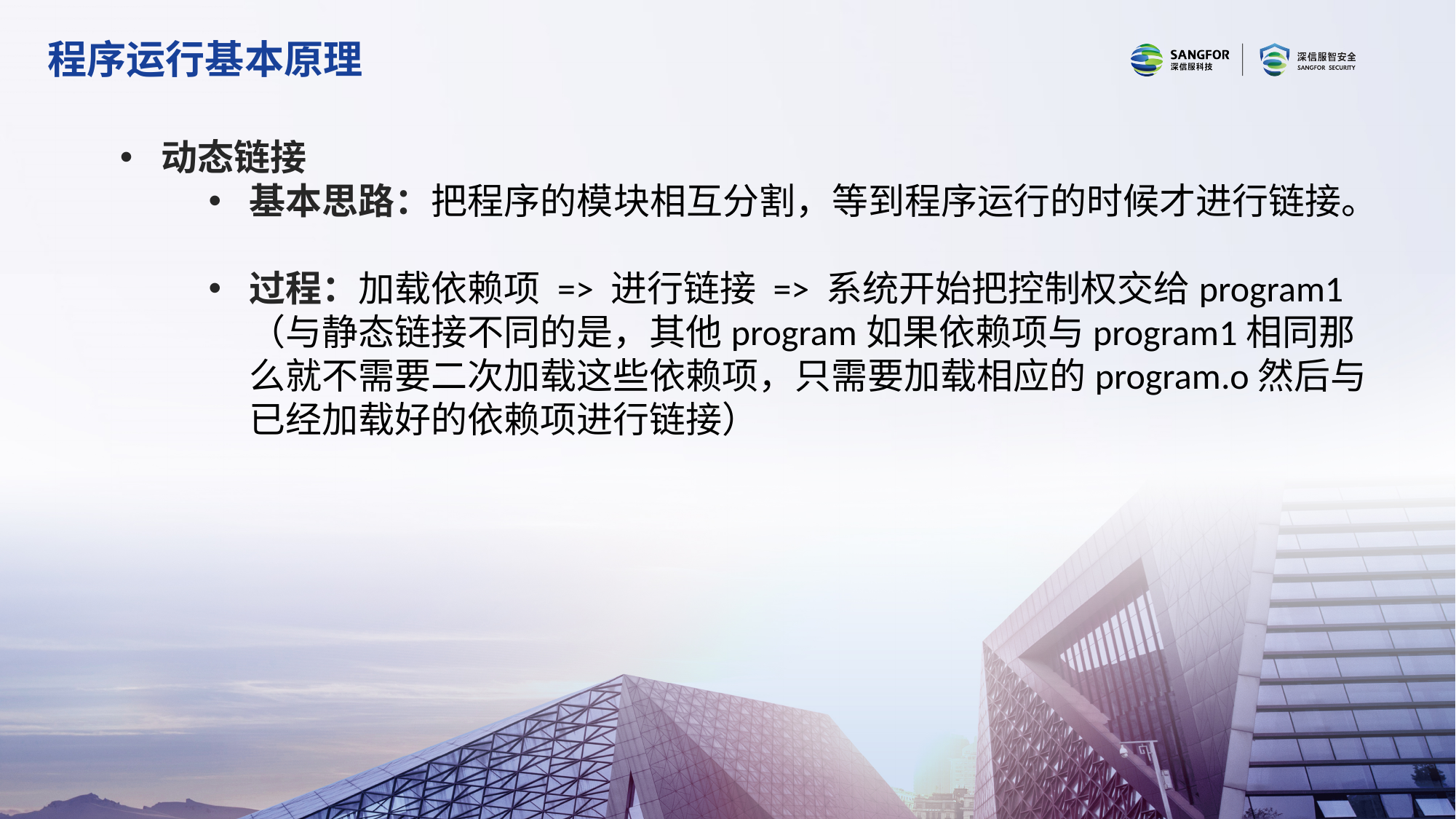

程序运行基本原理
动态链接
基本思路：把程序的模块相互分割，等到程序运行的时候才进行链接。

过程：加载依赖项 => 进行链接 => 系统开始把控制权交给program1 （与静态链接不同的是，其他program如果依赖项与program1相同那么就不需要二次加载这些依赖项，只需要加载相应的program.o然后与已经加载好的依赖项进行链接）